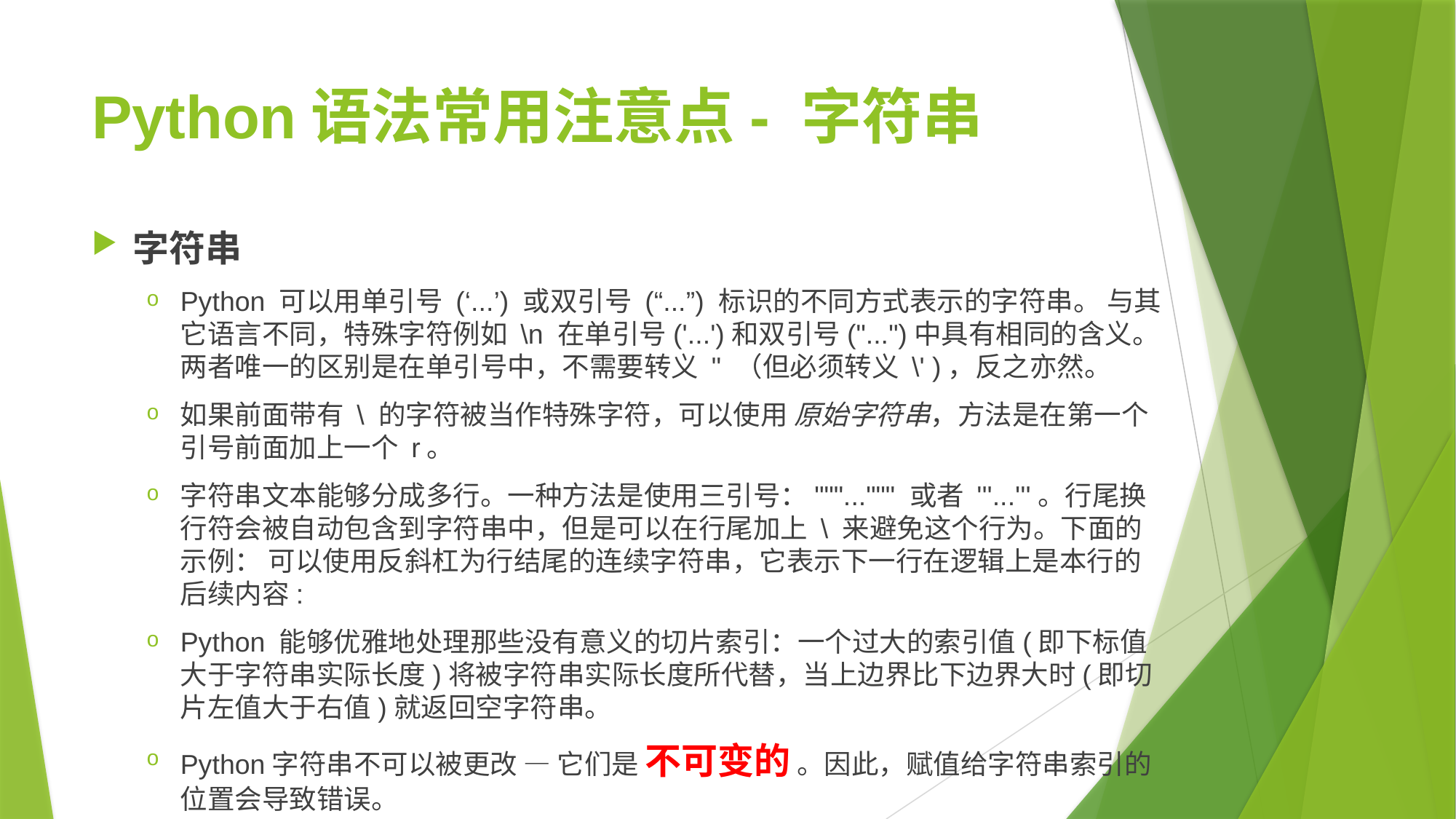

# Python语法常用注意点- 字符串
字符串
Python 可以用单引号 (‘...’) 或双引号 (“...”) 标识的不同方式表示的字符串。 与其它语言不同，特殊字符例如 \n 在单引号('...')和双引号("...")中具有相同的含义。两者唯一的区别是在单引号中，不需要转义 " （但必须转义 \' )，反之亦然。
如果前面带有 \ 的字符被当作特殊字符，可以使用 原始字符串，方法是在第一个引号前面加上一个 r。
字符串文本能够分成多行。一种方法是使用三引号："""...""" 或者 '''...'''。行尾换行符会被自动包含到字符串中，但是可以在行尾加上 \ 来避免这个行为。下面的示例： 可以使用反斜杠为行结尾的连续字符串，它表示下一行在逻辑上是本行的后续内容:
Python 能够优雅地处理那些没有意义的切片索引：一个过大的索引值(即下标值大于字符串实际长度)将被字符串实际长度所代替，当上边界比下边界大时(即切片左值大于右值)就返回空字符串。
Python字符串不可以被更改 — 它们是 不可变的 。因此，赋值给字符串索引的位置会导致错误。